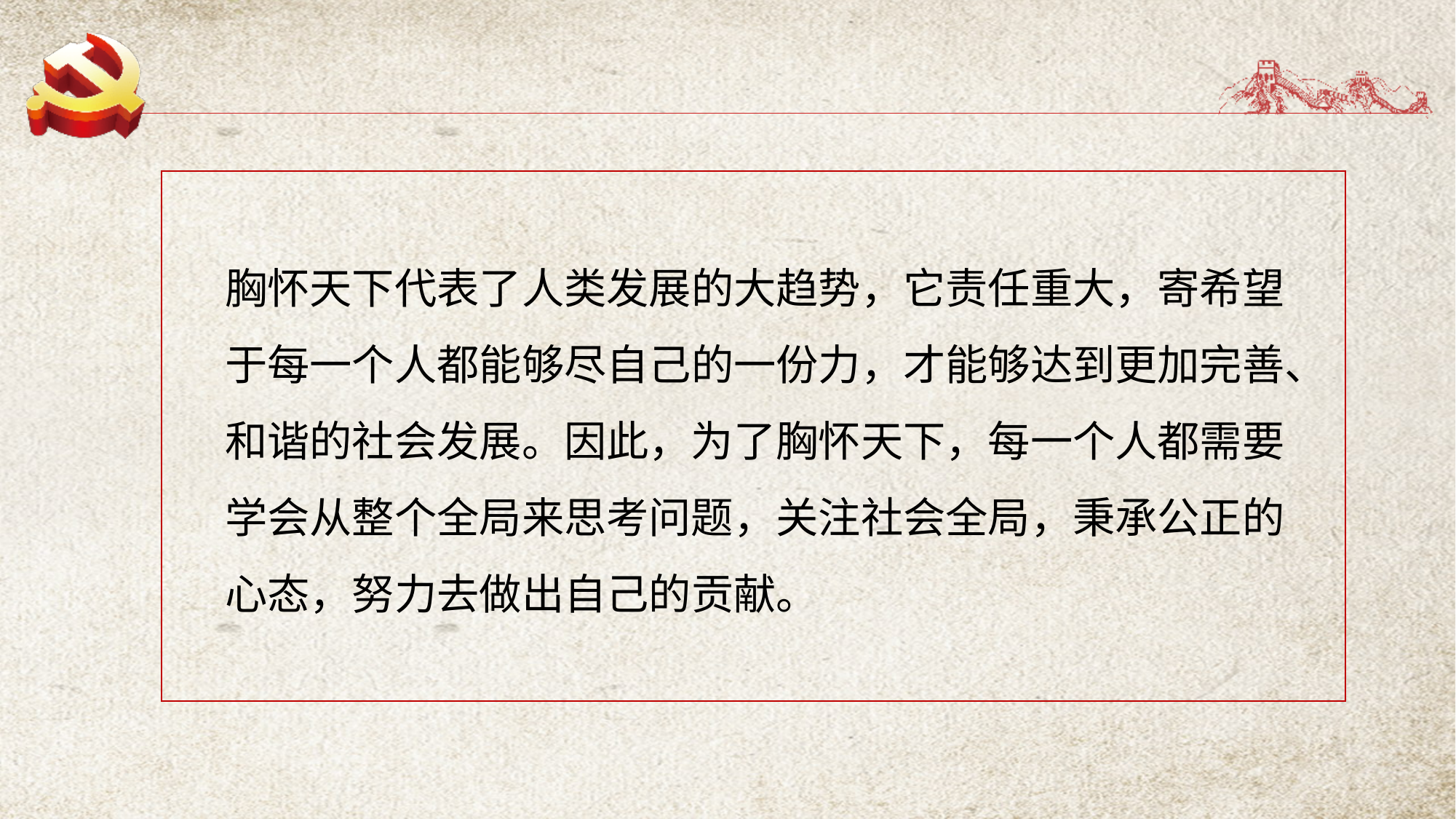

胸怀天下代表了人类发展的大趋势，它责任重大，寄希望于每一个人都能够尽自己的一份力，才能够达到更加完善、和谐的社会发展。因此，为了胸怀天下，每一个人都需要学会从整个全局来思考问题，关注社会全局，秉承公正的心态，努力去做出自己的贡献。